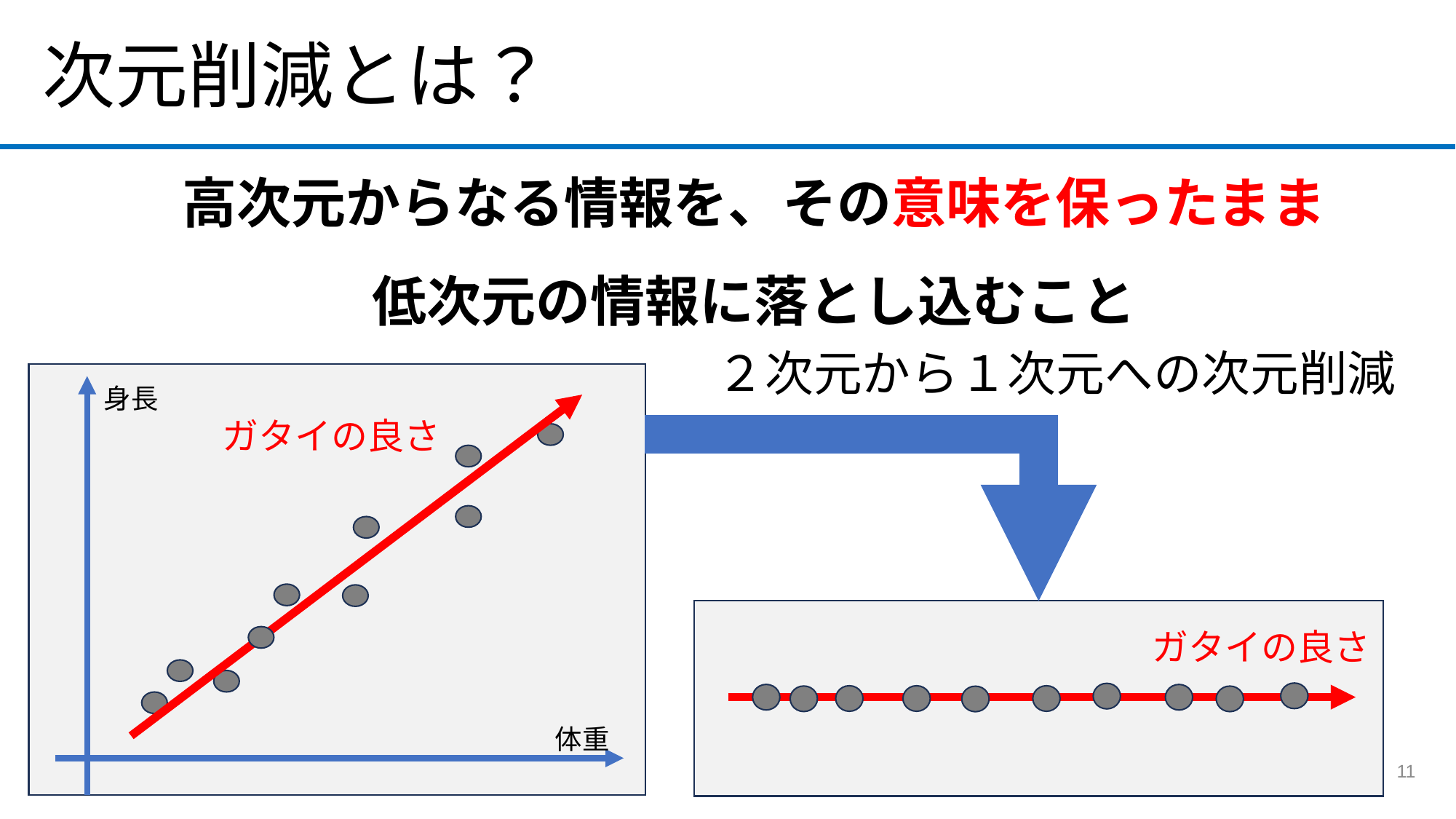

次元削減とは？
高次元からなる情報を、その意味を保ったまま
低次元の情報に落とし込むこと
２次元から１次元への次元削減

身長

体重
ガタイの良さ

ガタイの良さ

11